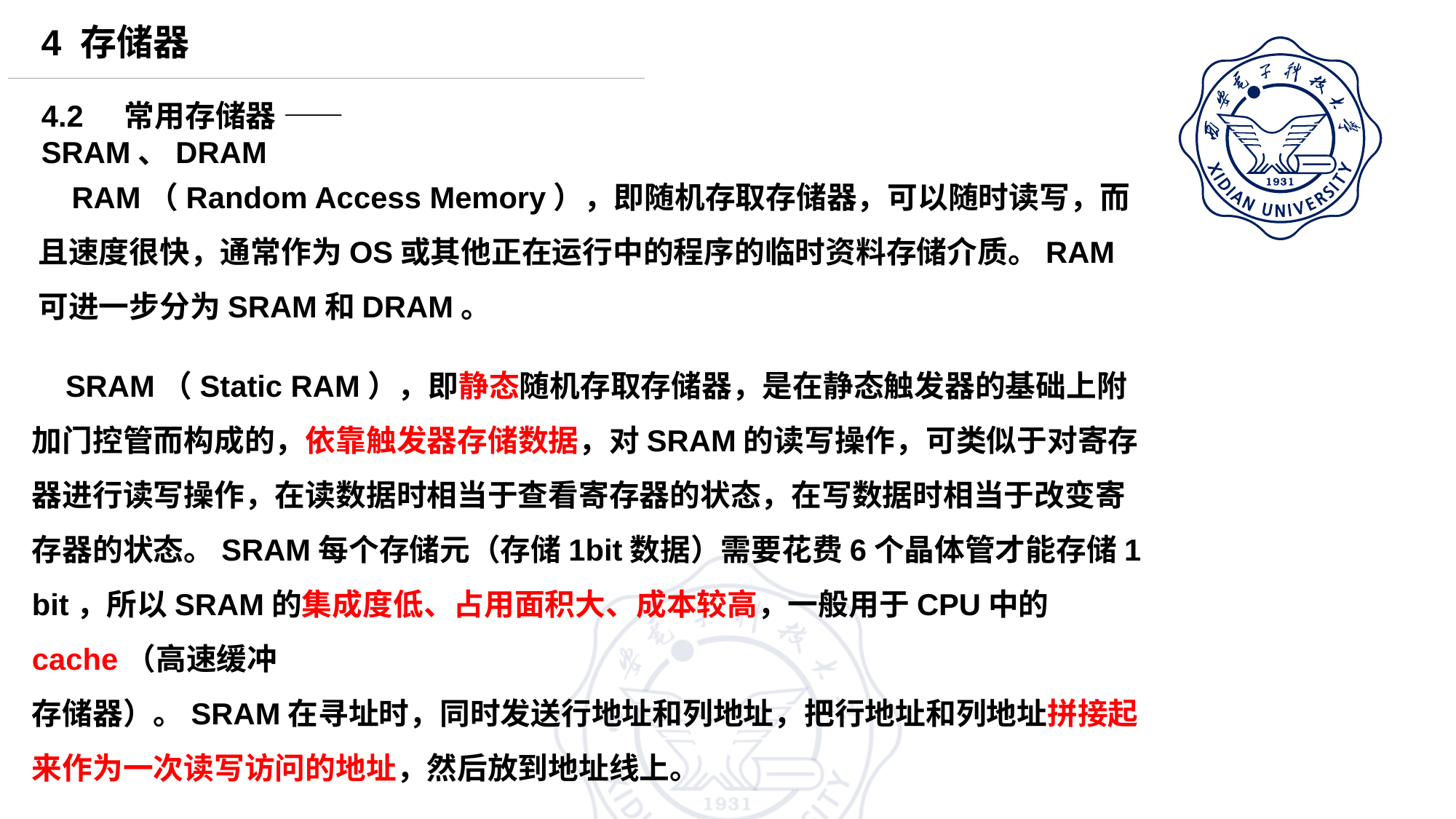

4 存储器

4.2    常用存储器 —— SRAM、DRAM
    RAM（Random Access Memory），即随机存取存储器，可以随时读写，而且速度很快，通常作为OS或其他正在运行中的程序的临时资料存储介质。RAM可进一步分为SRAM和DRAM。
    SRAM（Static RAM），即静态随机存取存储器，是在静态触发器的基础上附加门控管而构成的，依靠触发器存储数据，对SRAM的读写操作，可类似于对寄存器进行读写操作，在读数据时相当于查看寄存器的状态，在写数据时相当于改变寄存器的状态。SRAM每个存储元（存储1bit数据）需要花费6个晶体管才能存储1 bit，所以SRAM的集成度低、占用面积大、成本较高，一般用于CPU中的cache（高速缓冲
存储器）。SRAM在寻址时，同时发送行地址和列地址，把行地址和列地址拼接起来作为一次读写访问的地址，然后放到地址线上。